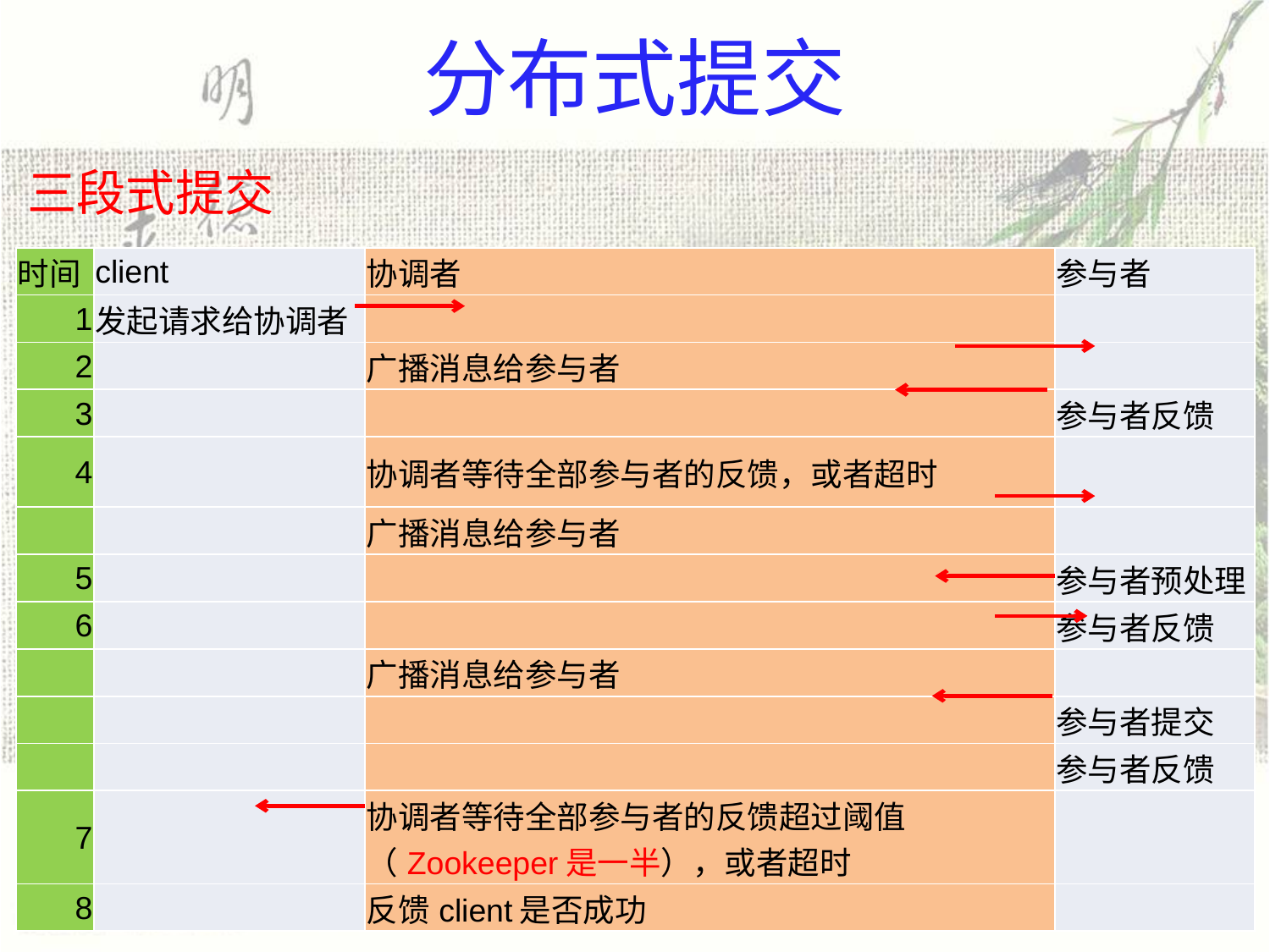

# 分布式提交
三段式提交
| 时间 | client | 协调者 | 参与者 |
| --- | --- | --- | --- |
| 1 | 发起请求给协调者 |  |  |
| 2 |  | 广播消息给参与者 |  |
| 3 |  |  | 参与者反馈 |
| 4 |  | 协调者等待全部参与者的反馈，或者超时 |  |
|  |  | 广播消息给参与者 |  |
| 5 |  |  | 参与者预处理 |
| 6 |  |  | 参与者反馈 |
|  |  | 广播消息给参与者 |  |
|  |  |  | 参与者提交 |
|  |  |  | 参与者反馈 |
| 7 |  | 协调者等待全部参与者的反馈超过阈值（Zookeeper是一半），或者超时 |  |
| 8 |  | 反馈client是否成功 |  |